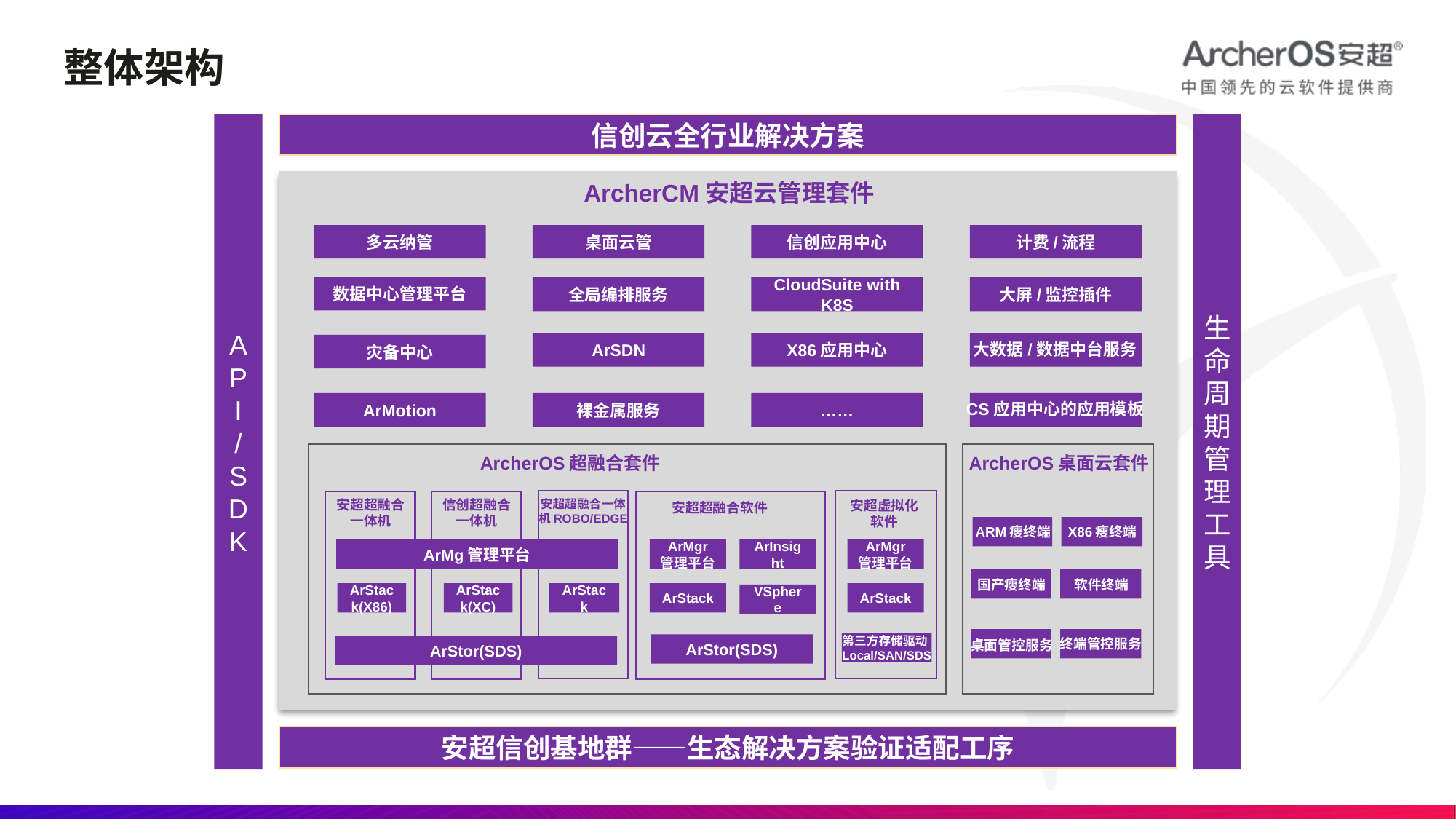

# 整体架构
AP
I
/
SDK
信创云全行业解决方案
生命周期管理工具

ArcherCM安超云管理套件
多云纳管
桌面云管
信创应用中心
计费/流程
数据中心管理平台
全局编排服务
CloudSuite with K8S
大屏/监控插件
ArSDN
X86应用中心

灾备中心
大数据/数据中台服务
ArMotion
裸金属服务
……

CS应用中心的应用模板

ArcherOS超融合套件
ArcherOS桌面云套件

安超超融合
一体机
信创超融合
一体机
安超超融合一体机ROBO/EDGE
安超虚拟化
软件
安超超融合软件

ARM瘦终端
X86瘦终端
ArMg管理平台
ArMgr
管理平台
ArInsight
ArMgr
管理平台

国产瘦终端
软件终端
ArStack(X86)
ArStack(XC)
ArStack
ArStack
ArStack
VSphere

第三方存储驱动
Local/SAN/SDS

ArStor(SDS)
终端管控服务
ArStor(SDS)
桌面管控服务
安超信创基地群——生态解决方案验证适配工序